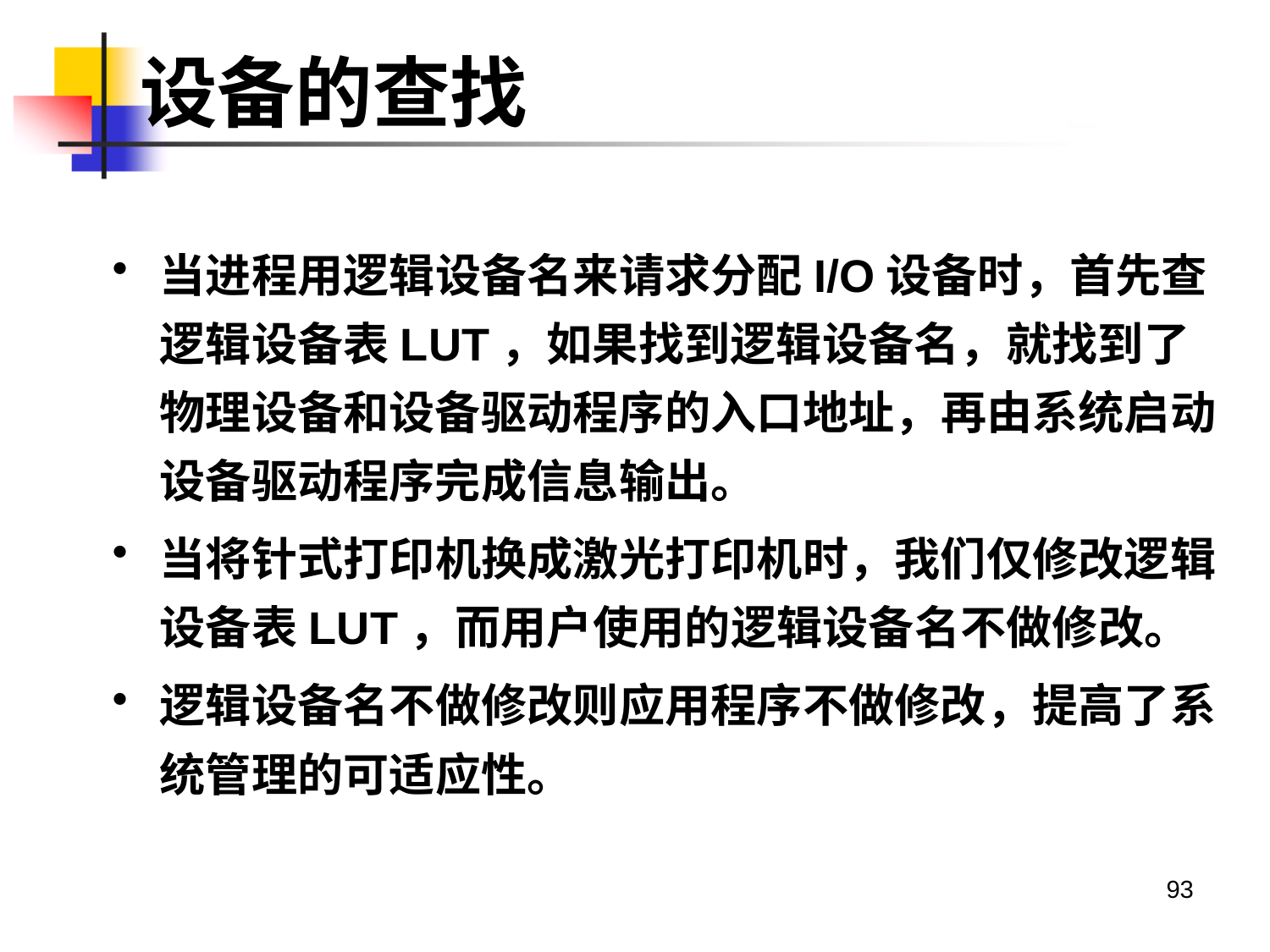

# 设备的查找
当进程用逻辑设备名来请求分配I/O设备时，首先查逻辑设备表LUT，如果找到逻辑设备名，就找到了物理设备和设备驱动程序的入口地址，再由系统启动设备驱动程序完成信息输出。
当将针式打印机换成激光打印机时，我们仅修改逻辑设备表LUT，而用户使用的逻辑设备名不做修改。
逻辑设备名不做修改则应用程序不做修改，提高了系统管理的可适应性。
93